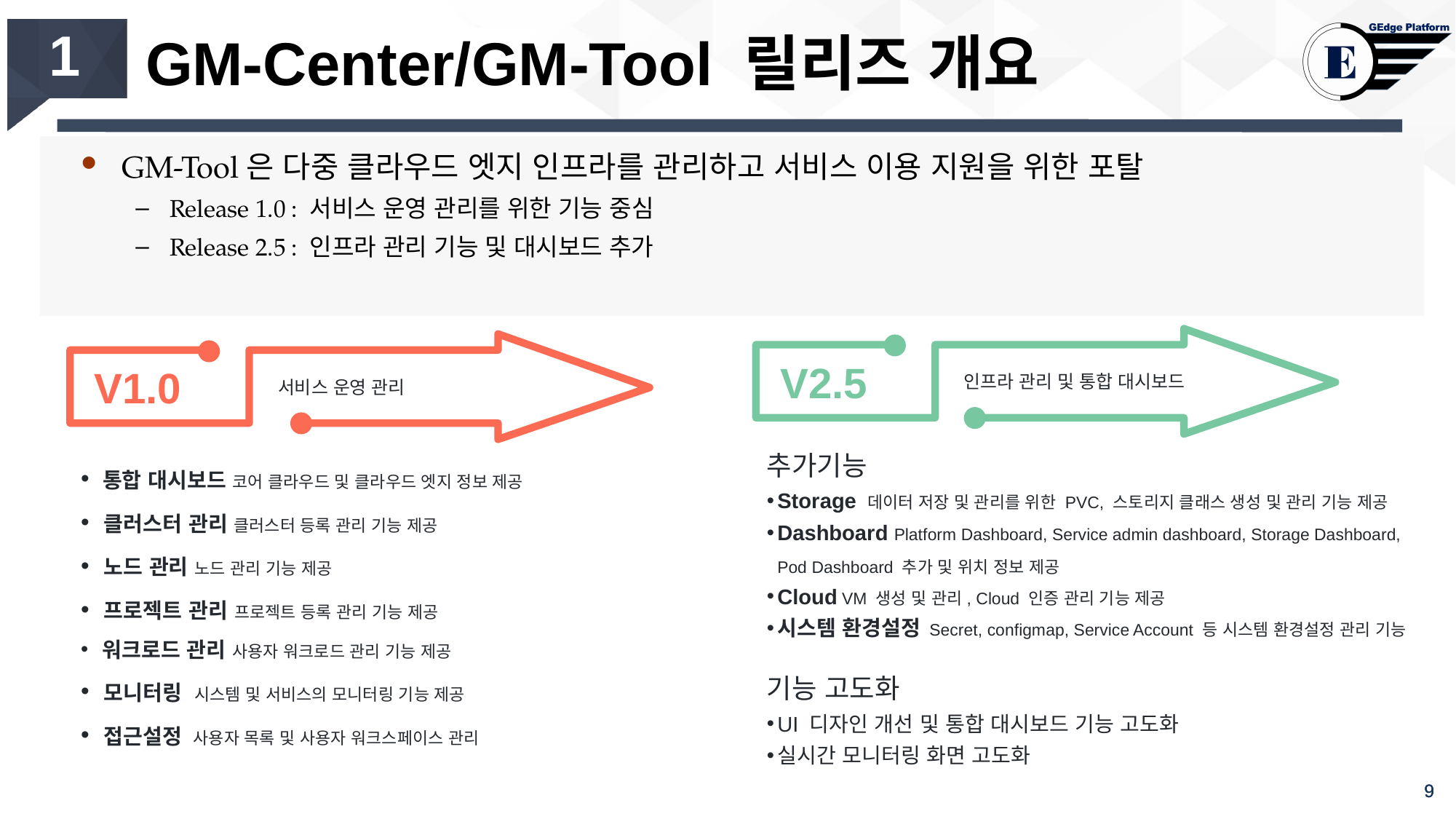

# GM-Center/GM-Tool 릴리즈 개요
1

GM-Tool은 다중 클라우드 엣지 인프라를 관리하고 서비스 이용 지원을 위한 포탈
Release 1.0 : 서비스 운영 관리를 위한 기능 중심
Release 2.5 : 인프라 관리 기능 및 대시보드 추가

V2.5
인프라 관리 및 통합 대시보드

V1.0
서비스 운영 관리

 통합 대시보드 코어 클라우드 및 클라우드 엣지 정보 제공
 클러스터 관리 클러스터 등록 관리 기능 제공
 노드 관리 노드 관리 기능 제공
 프로젝트 관리 프로젝트 등록 관리 기능 제공
 워크로드 관리 사용자 워크로드 관리 기능 제공
 모니터링  시스템 및 서비스의 모니터링 기능 제공
 접근설정  사용자 목록 및 사용자 워크스페이스 관리
추가기능
Storage 데이터 저장 및 관리를 위한 PVC, 스토리지 클래스 생성 및 관리 기능 제공
Dashboard Platform Dashboard, Service admin dashboard, Storage Dashboard, Pod Dashboard 추가 및 위치 정보 제공
Cloud VM 생성 및 관리, Cloud 인증 관리 기능 제공
시스템 환경설정 Secret, configmap, Service Account 등 시스템 환경설정 관리 기능

기능 고도화
UI 디자인 개선 및 통합 대시보드 기능 고도화
실시간 모니터링 화면 고도화
9
9
9